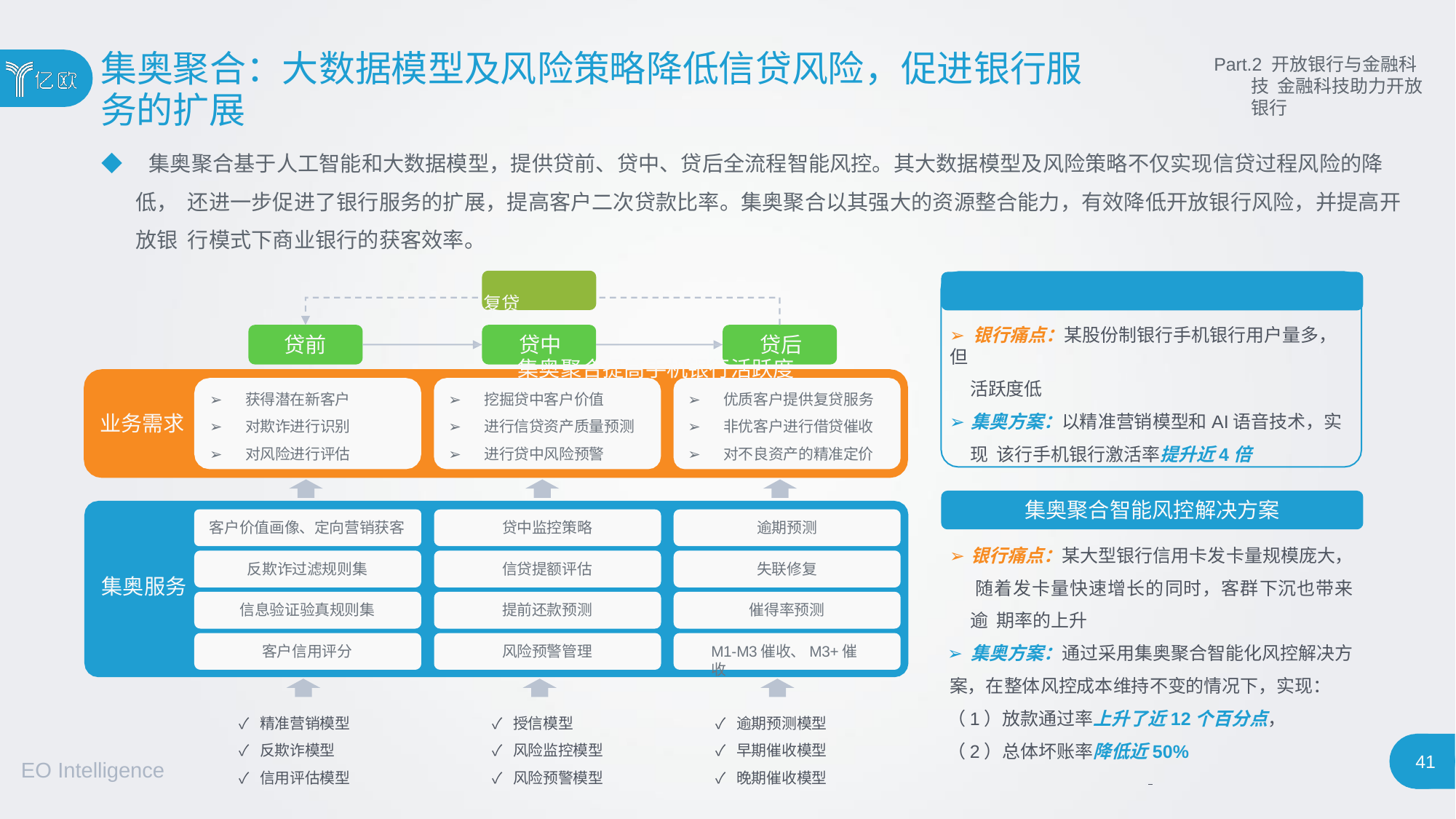

# 集奥聚合：大数据模型及风险策略降低信贷风险，促进银行服
务的扩展
Part.2 开放银行与金融科技  金融科技助力开放银行

◆ 集奥聚合基于人工智能和大数据模型，提供贷前、贷中、贷后全流程智能风控。其大数据模型及风险策略不仅实现信贷过程风险的降低，  还进一步促进了银行服务的扩展，提高客户二次贷款比率。集奥聚合以其强大的资源整合能力，有效降低开放银行风险，并提高开放银  行模式下商业银行的获客效率。

复贷	集奥聚合提高手机银行活跃度

➢ 银行痛点：某股份制银行手机银行用户量多，但
活跃度低
➢ 集奥方案：以精准营销模型和AI语音技术，实现  该行手机银行激活率提升近4倍

贷前	贷中	贷后

➢	获得潜在新客户
➢	对欺诈进行识别
➢	对风险进行评估
➢	挖掘贷中客户价值
➢	进行信贷资产质量预测
➢	进行贷中风险预警
➢	优质客户提供复贷服务
➢	非优客户进行借贷催收
➢	对不良资产的精准定价
业务需求

集奥聚合智能风控解决方案

客户价值画像、定向营销获客
贷中监控策略
逾期预测
➢ 银行痛点：某大型银行信用卡发卡量规模庞大，  随着发卡量快速增长的同时，客群下沉也带来逾  期率的上升
➢ 集奥方案：通过采用集奥聚合智能化风控解决方
案，在整体风控成本维持不变的情况下，实现：
（1）放款通过率上升了近12个百分点，
（2）总体坏账率降低近50%

反欺诈过滤规则集
信贷提额评估
失联修复
集奥服务

信息验证验真规则集
提前还款预测
催得率预测

客户信用评分
风险预警管理
M1-M3催收、M3+催收

✓ 精准营销模型
✓ 反欺诈模型
✓ 信用评估模型
✓ 授信模型
✓ 风险监控模型
✓ 风险预警模型
✓ 逾期预测模型
✓ 早期催收模型
✓ 晚期催收模型
41
EO Intelligence